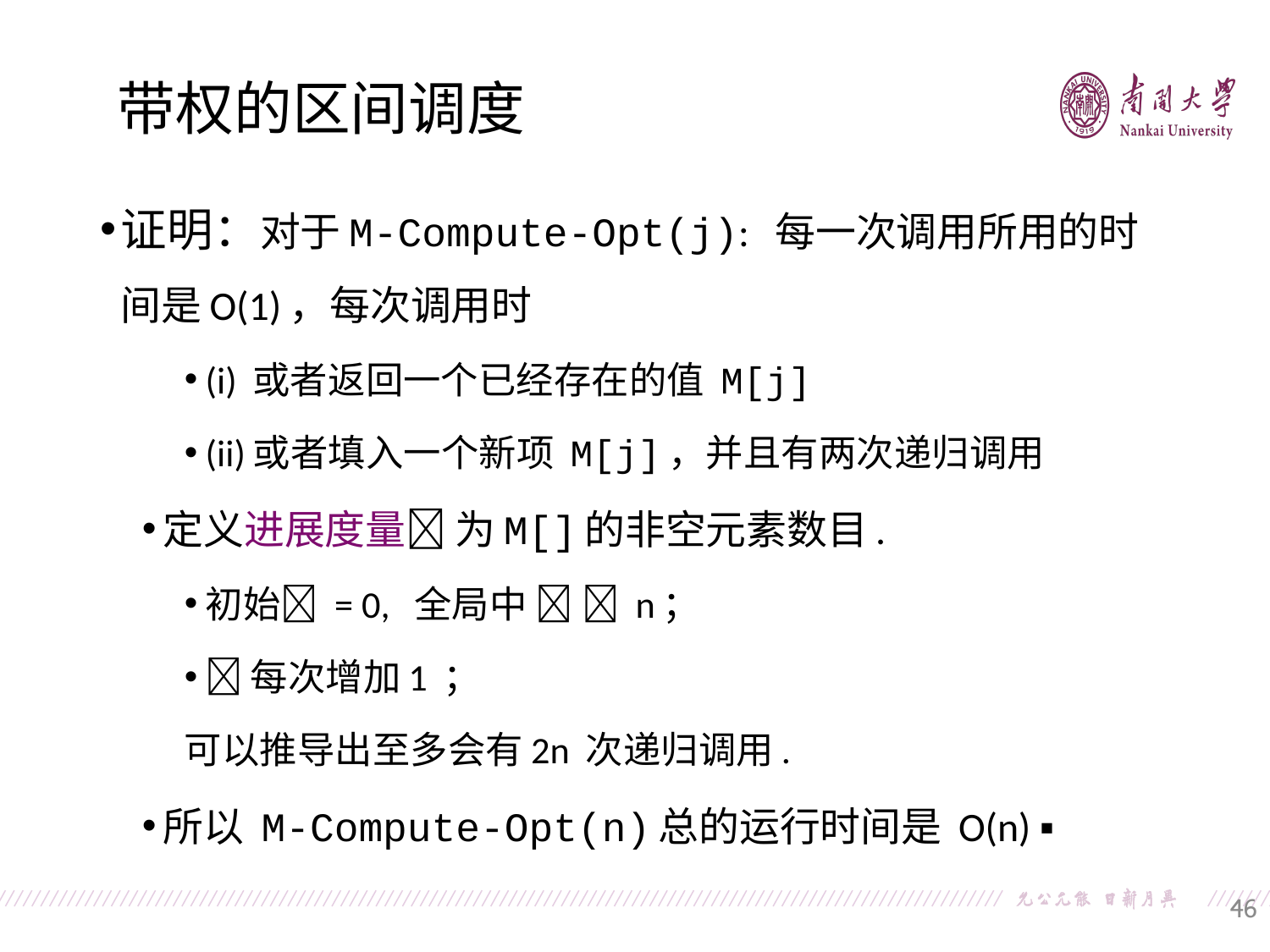

带权的区间调度
证明：对于M-Compute-Opt(j):  每一次调用所用的时间是O(1)，每次调用时
(i) 或者返回一个已经存在的值 M[j]
(ii)或者填入一个新项 M[j]，并且有两次递归调用
定义进展度量Φ 为M[]的非空元素数目.
初始Φ = 0,  全局中 Φ ≤ n；
Φ每次增加1 ；
可以推导出至多会有2n 次递归调用.
所以 M-Compute-Opt(n)总的运行时间是 O(n) ▪
46